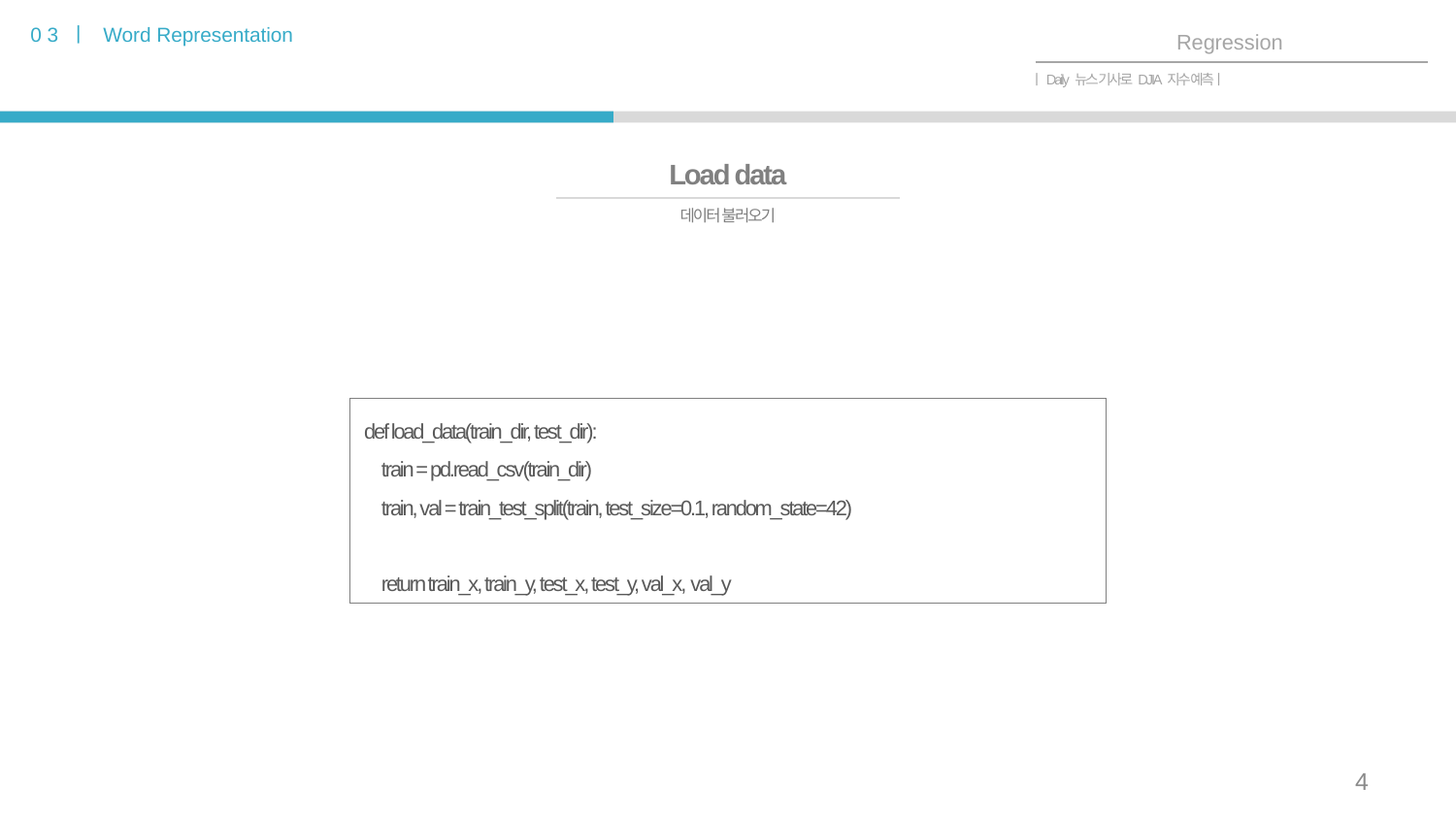

0 3 ㅣ  Word Representation
Regression
ㅣDaily 뉴스 기사로 DJIA 지수 예측ㅣ

Load data
데이터 불러오기
def load_data(train_dir, test_dir):
    train = pd.read_csv(train_dir)
    train, val = train_test_split(train, test_size=0.1, random_state=42)

    return train_x, train_y, test_x, test_y, val_x, val_y
4